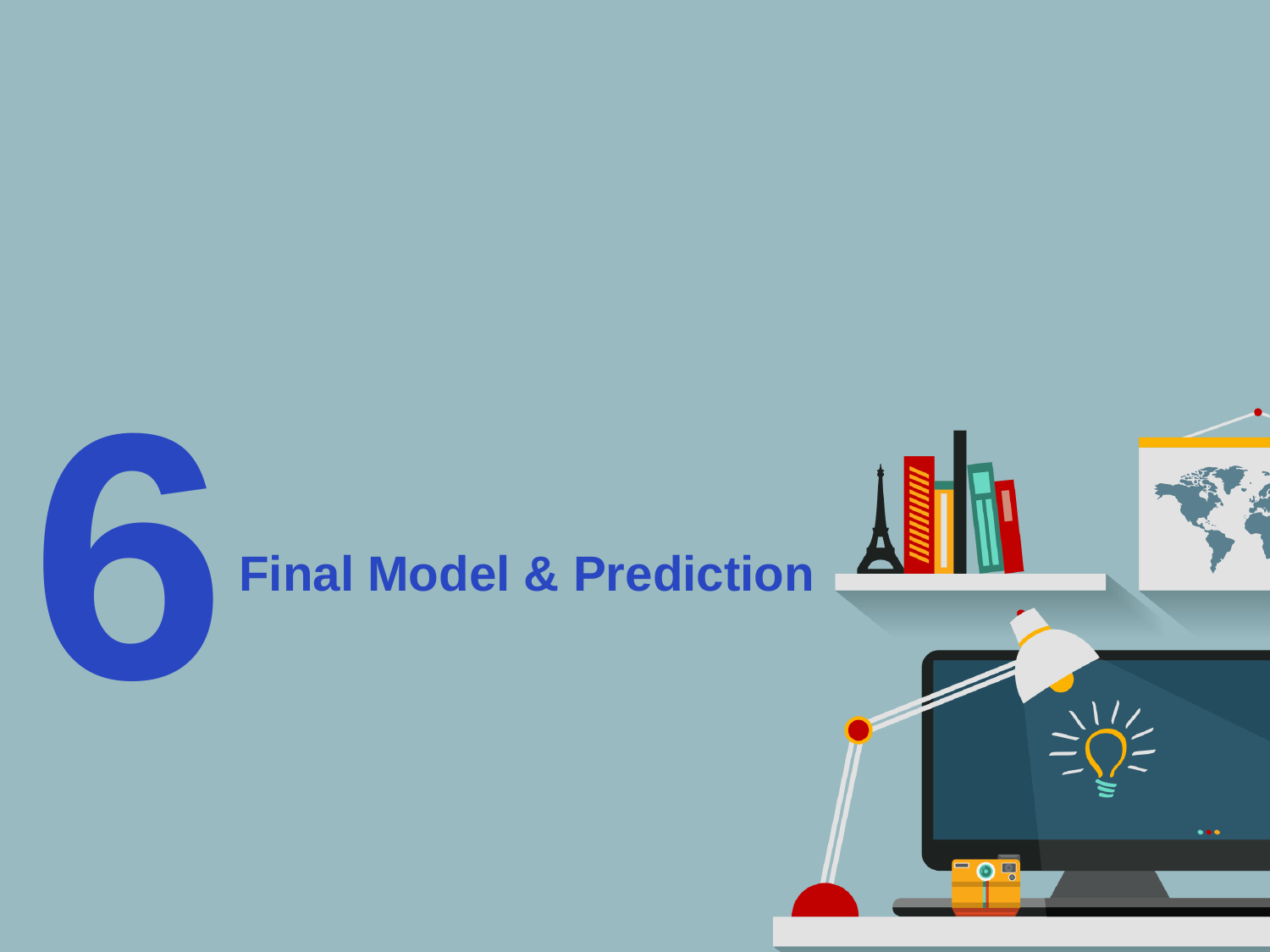

6
Final Model & Prediction
삼성전자 주가 예측 최종 모델 및 예측 결과